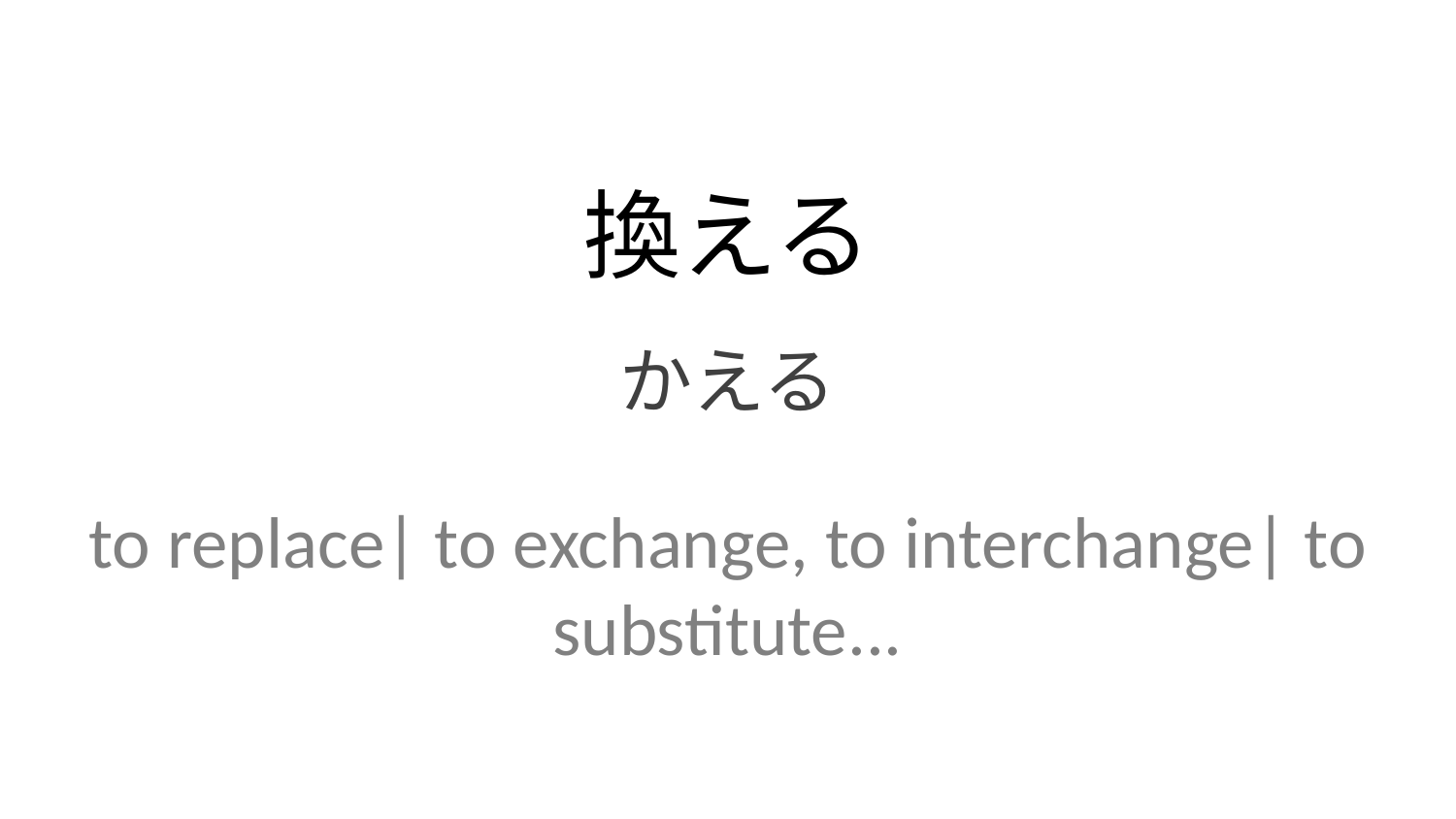

換える

かえる
to replace| to exchange, to interchange| to substitute...